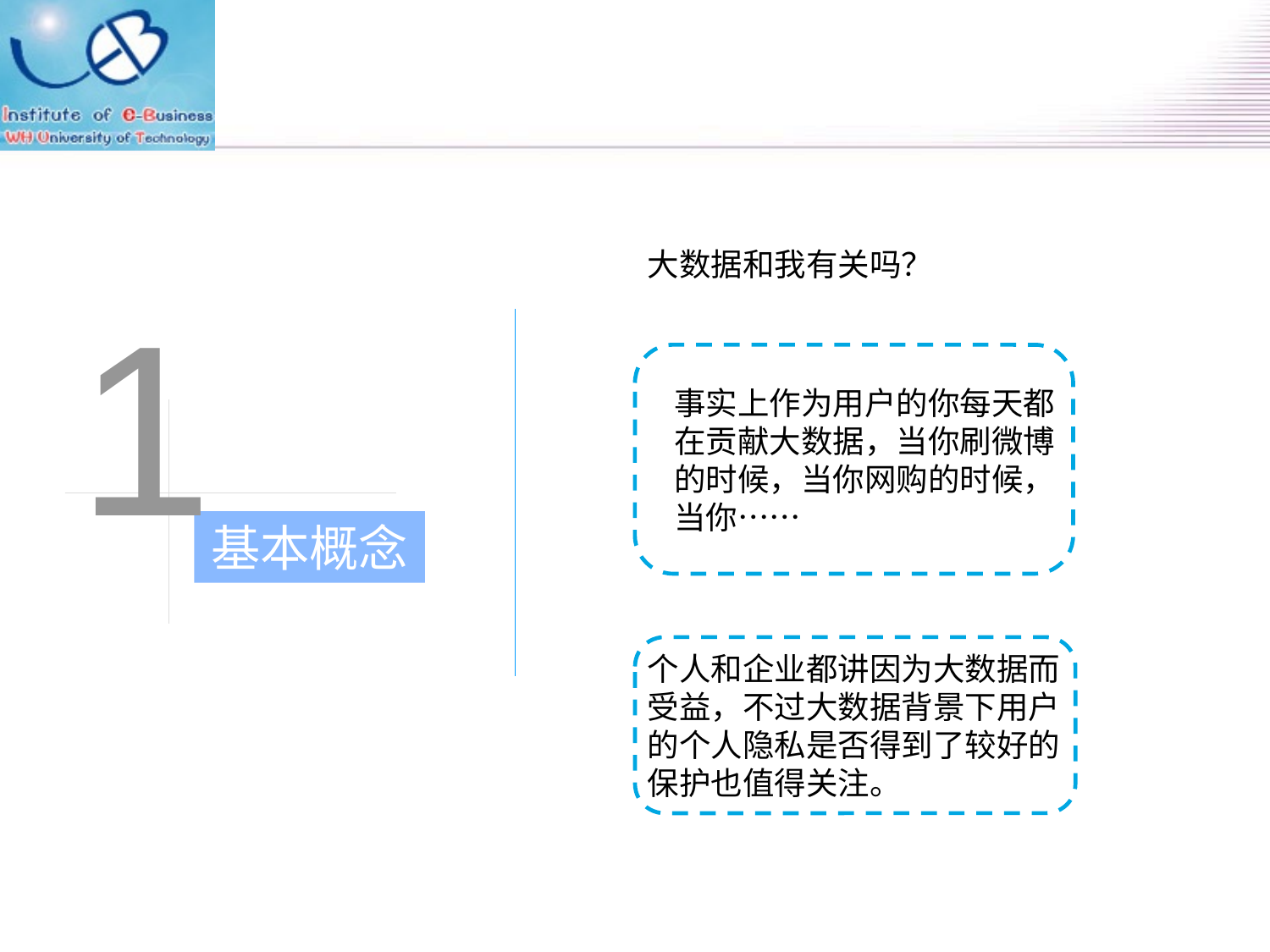

大数据和我有关吗？
1

事实上作为用户的你每天都在贡献大数据，当你刷微博的时候，当你网购的时候，当你……
基本概念
>>>

个人和企业都讲因为大数据而受益，不过大数据背景下用户的个人隐私是否得到了较好的保护也值得关注。